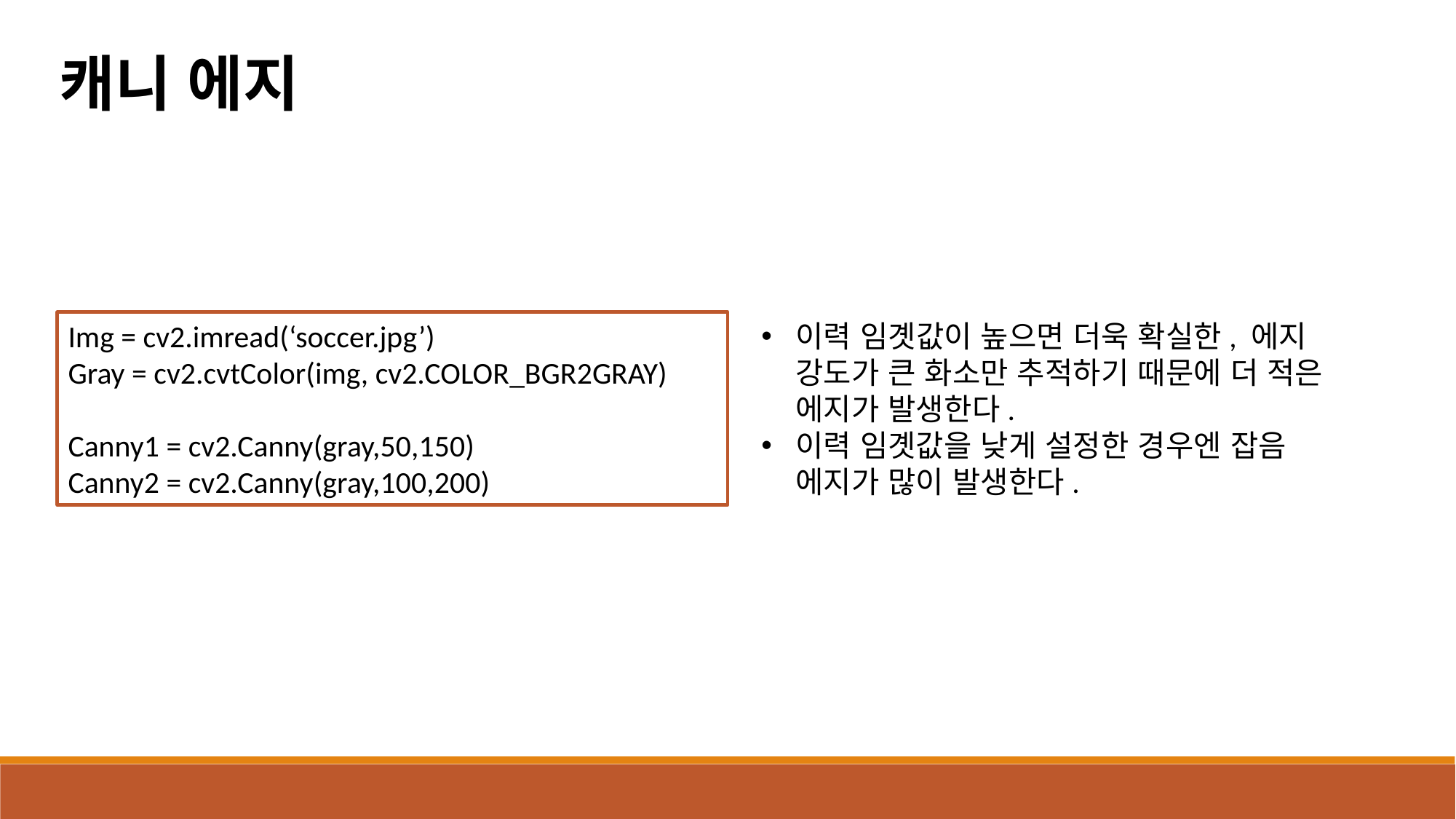

캐니 에지
Img = cv2.imread(‘soccer.jpg’)
Gray = cv2.cvtColor(img, cv2.COLOR_BGR2GRAY)

Canny1 = cv2.Canny(gray,50,150)
Canny2 = cv2.Canny(gray,100,200)
이력 임곗값이 높으면 더욱 확실한, 에지 강도가 큰 화소만 추적하기 때문에 더 적은 에지가 발생한다.
이력 임곗값을 낮게 설정한 경우엔 잡음 에지가 많이 발생한다.